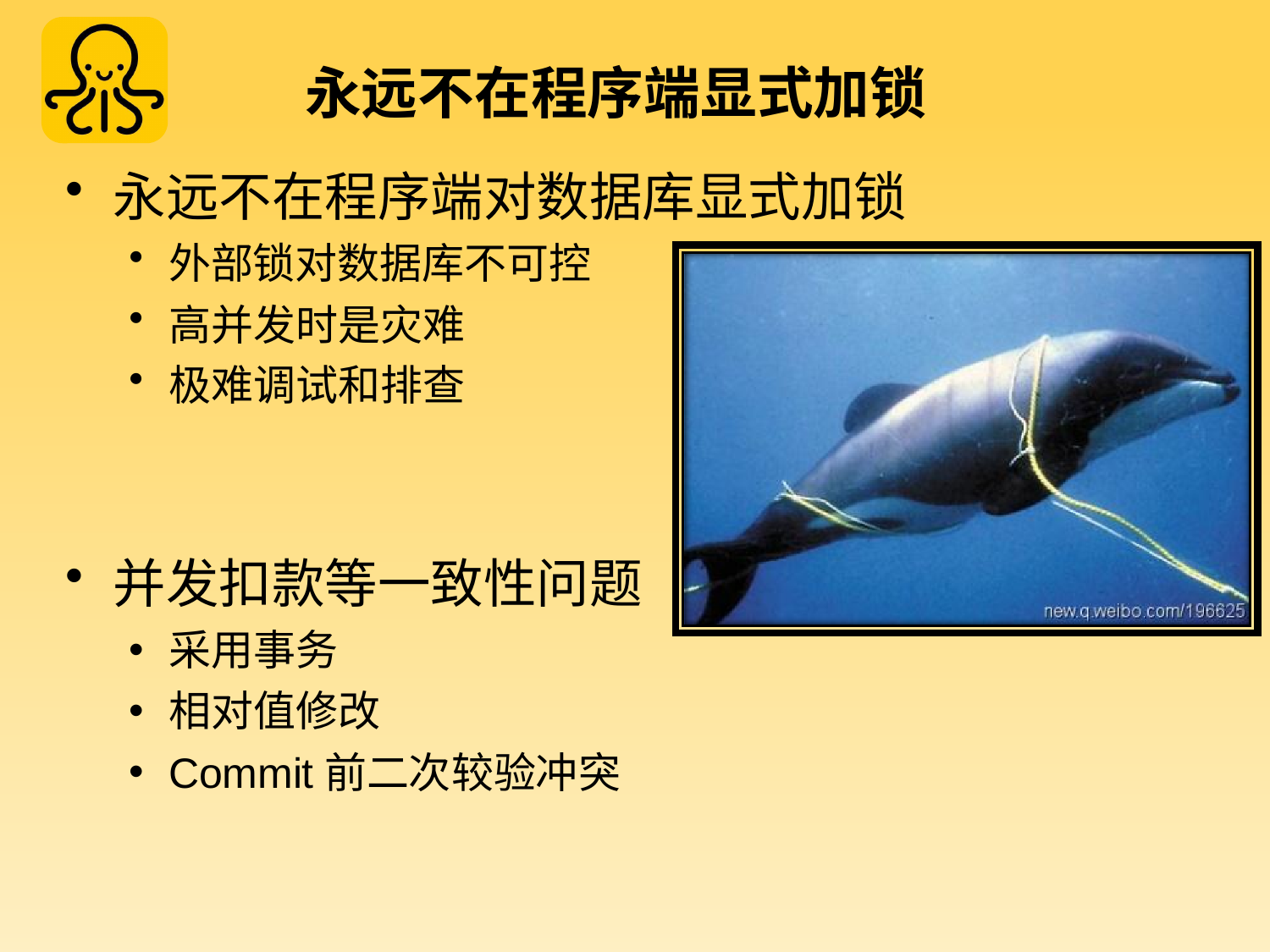

# 永远不在程序端显式加锁
永远不在程序端对数据库显式加锁
外部锁对数据库不可控
高并发时是灾难
极难调试和排查

并发扣款等一致性问题
采用事务
相对值修改
Commit前二次较验冲突